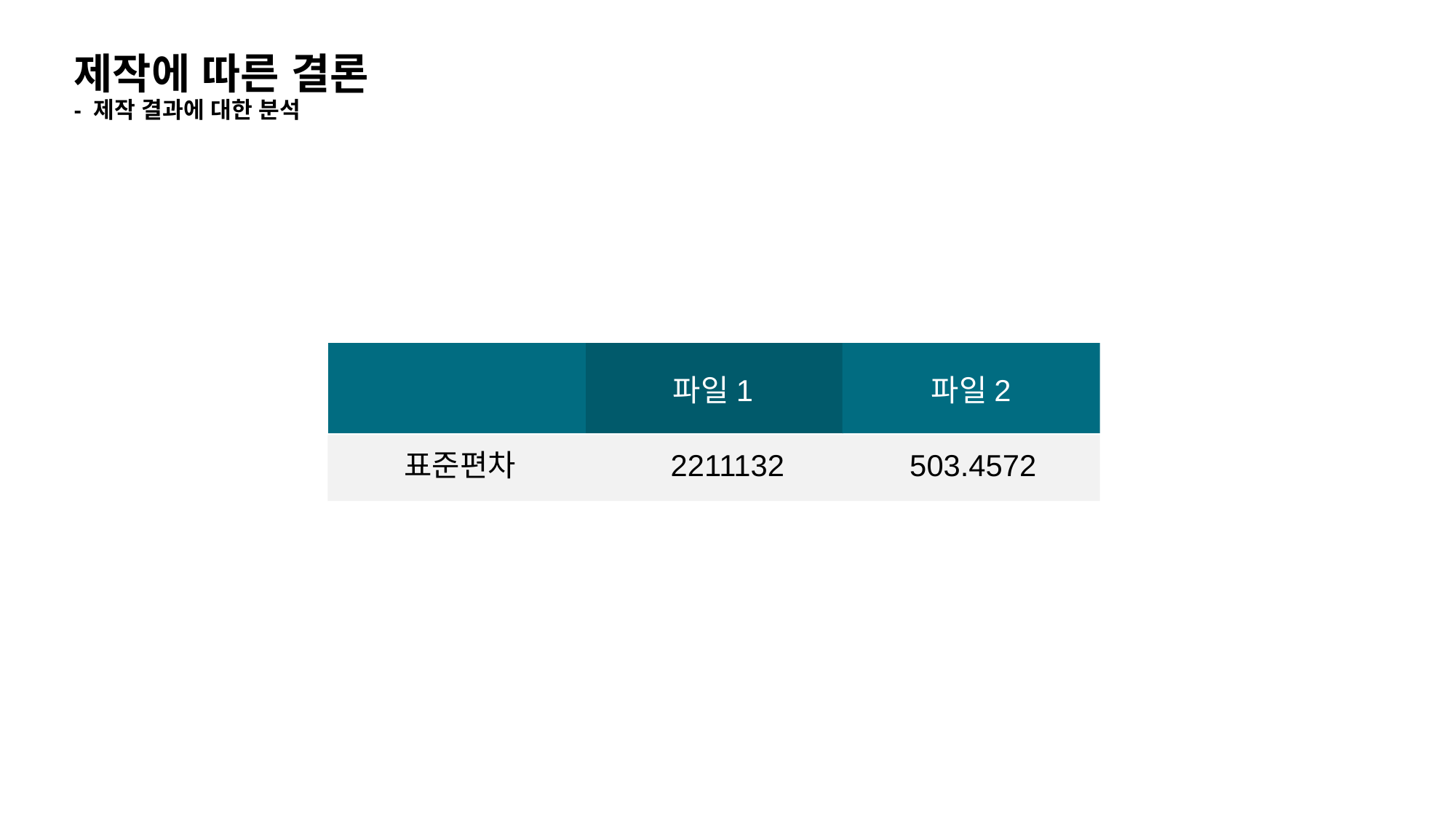

# 제작에 따른 결론 - 제작 결과에 대한 분석

파일1
파일2

표준편차
2211132
503.4572